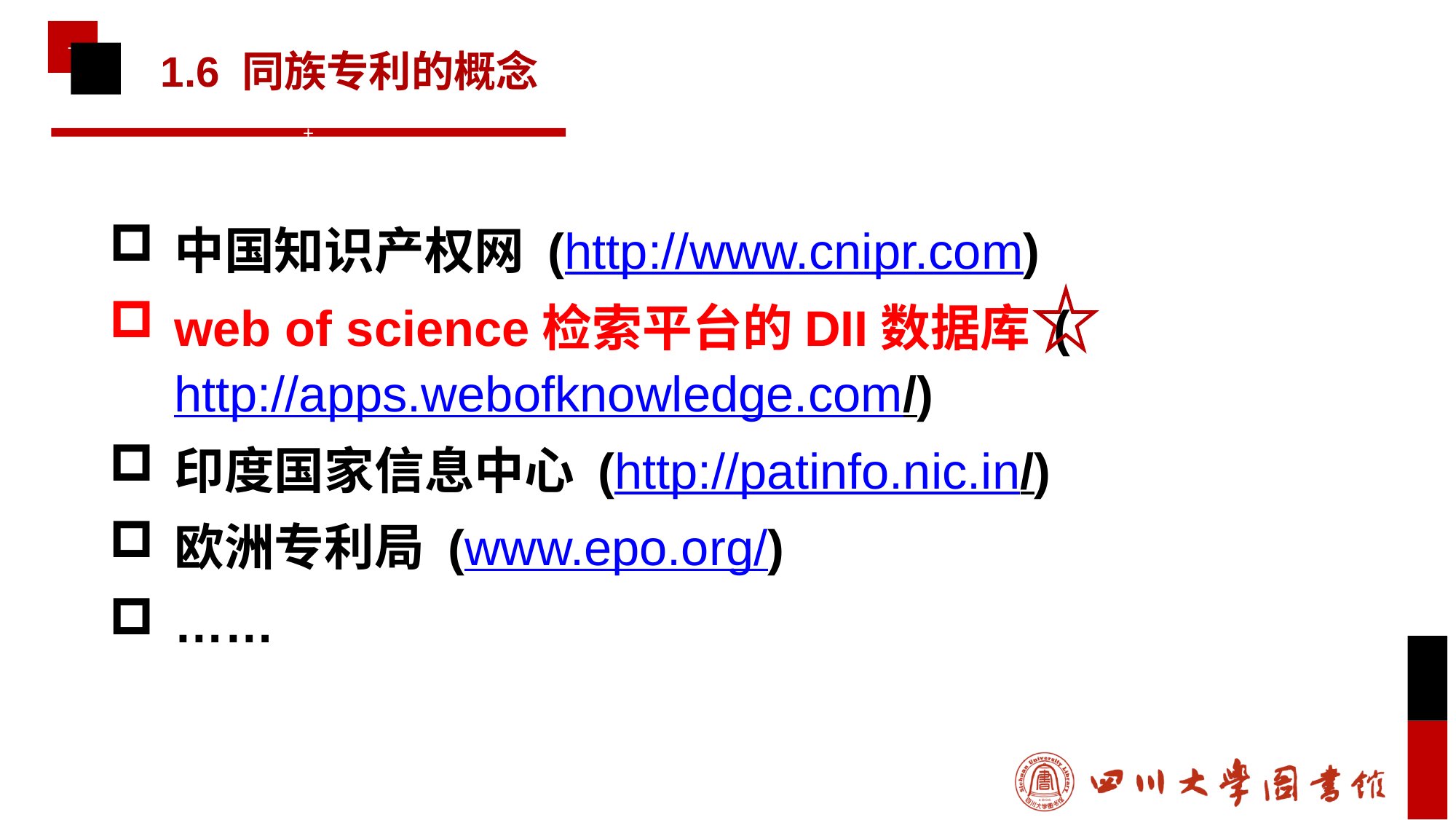

# 1.6 同族专利的概念

中国知识产权网 (http://www.cnipr.com)
web of science检索平台的DII数据库 (http://apps.webofknowledge.com/)
印度国家信息中心 (http://patinfo.nic.in/)
欧洲专利局 (www.epo.org/)
……